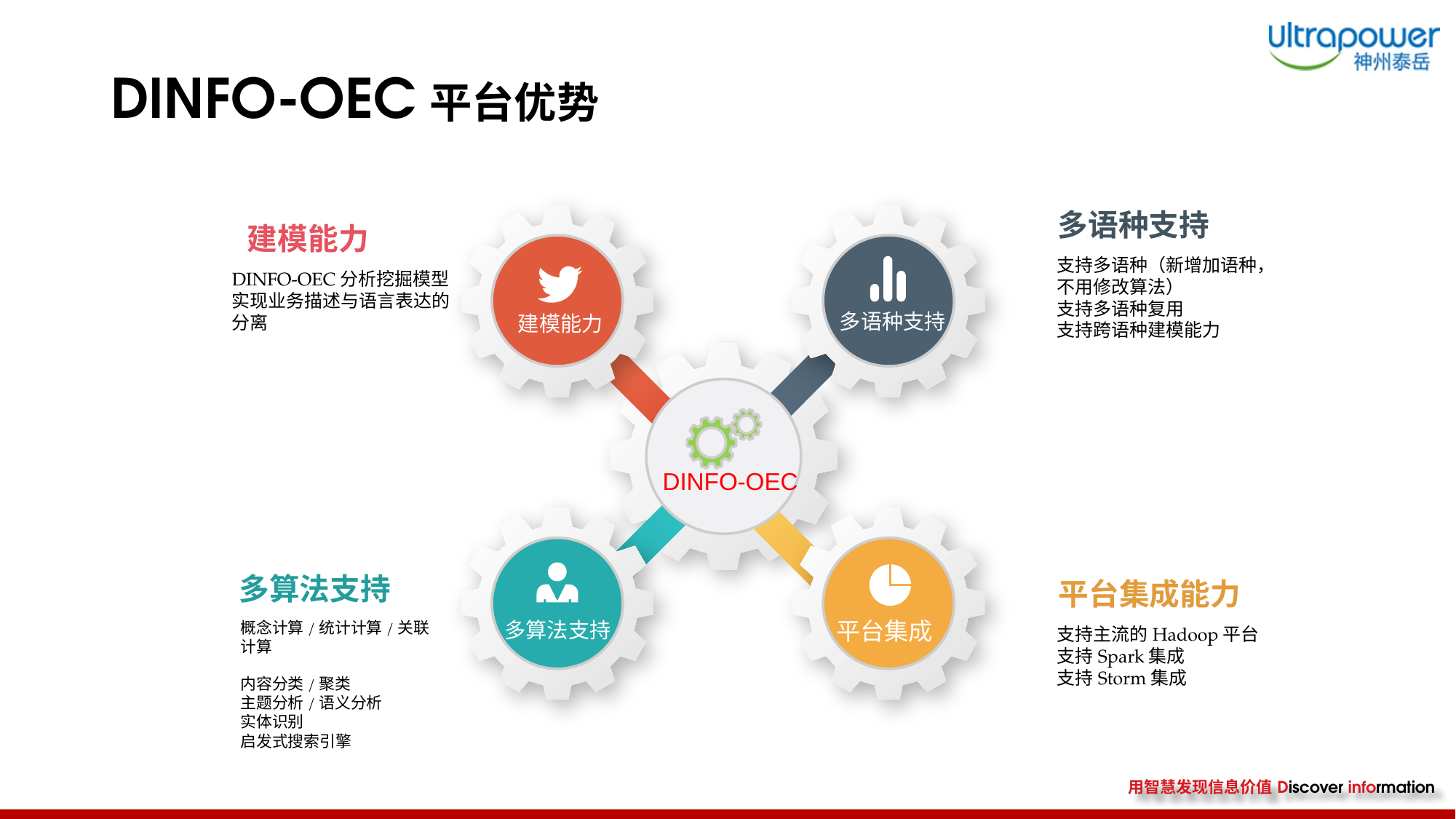

# DINFO-OEC平台优势
多语种支持
支持多语种（新增加语种，不用修改算法）
支持多语种复用
支持跨语种建模能力

建模能力
DINFO-OEC分析挖掘模型
实现业务描述与语言表达的分离

多语种支持
建模能力

DINFO-OEC

多算法支持
概念计算/统计计算/关联计算
内容分类/聚类
主题分析/语义分析
实体识别
启发式搜索引擎

平台集成能力
支持主流的Hadoop平台
支持Spark集成
支持Storm集成
平台集成
多算法支持